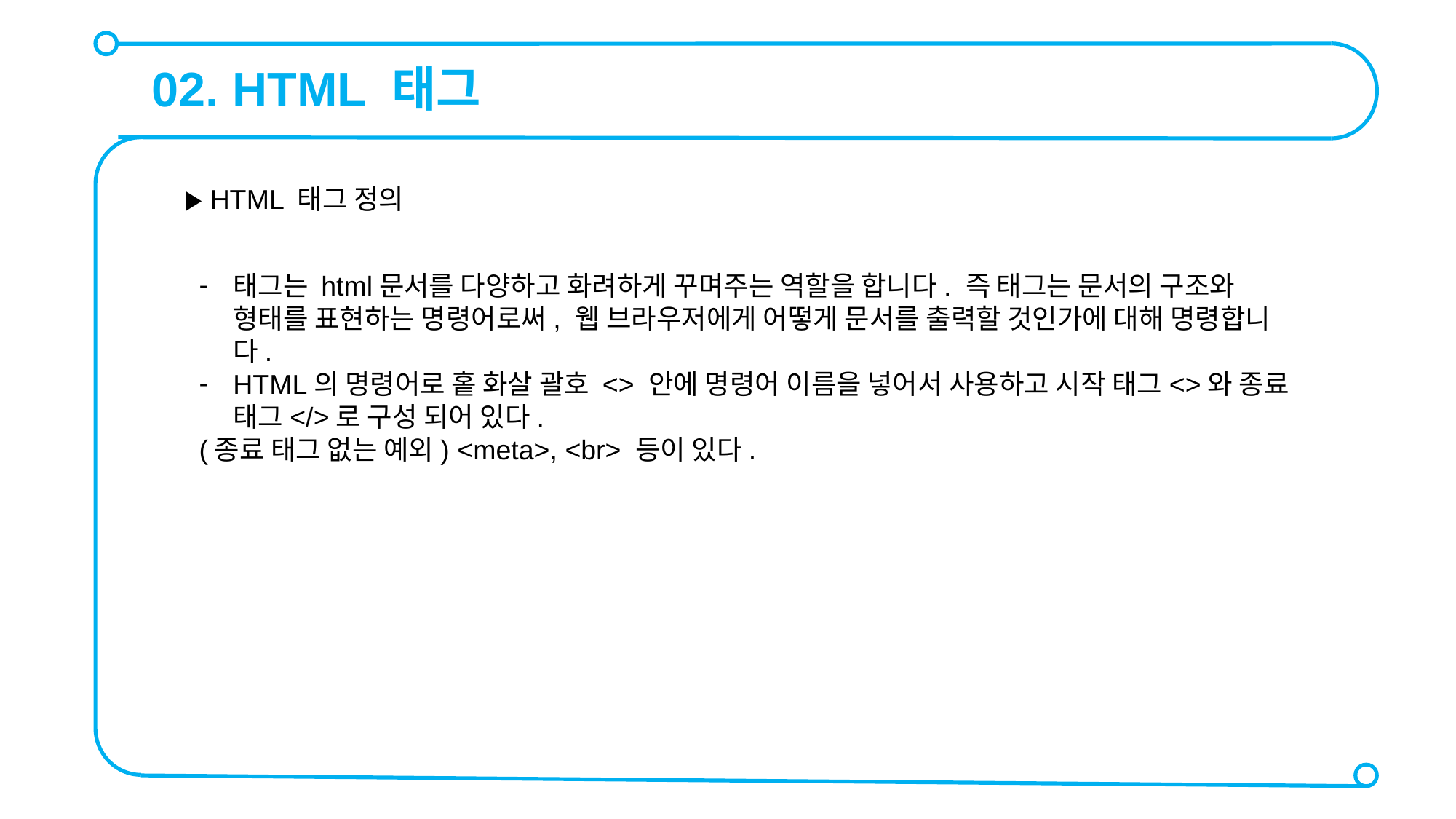

02. HTML 태그
▶ HTML 태그 정의
태그는 html문서를 다양하고 화려하게 꾸며주는 역할을 합니다. 즉 태그는 문서의 구조와 형태를 표현하는 명령어로써, 웹 브라우저에게 어떻게 문서를 출력할 것인가에 대해 명령합니다.
HTML의 명령어로 홑 화살 괄호 <> 안에 명령어 이름을 넣어서 사용하고 시작 태그<>와 종료 태그</>로 구성 되어 있다.
(종료 태그 없는 예외) <meta>, <br> 등이 있다.